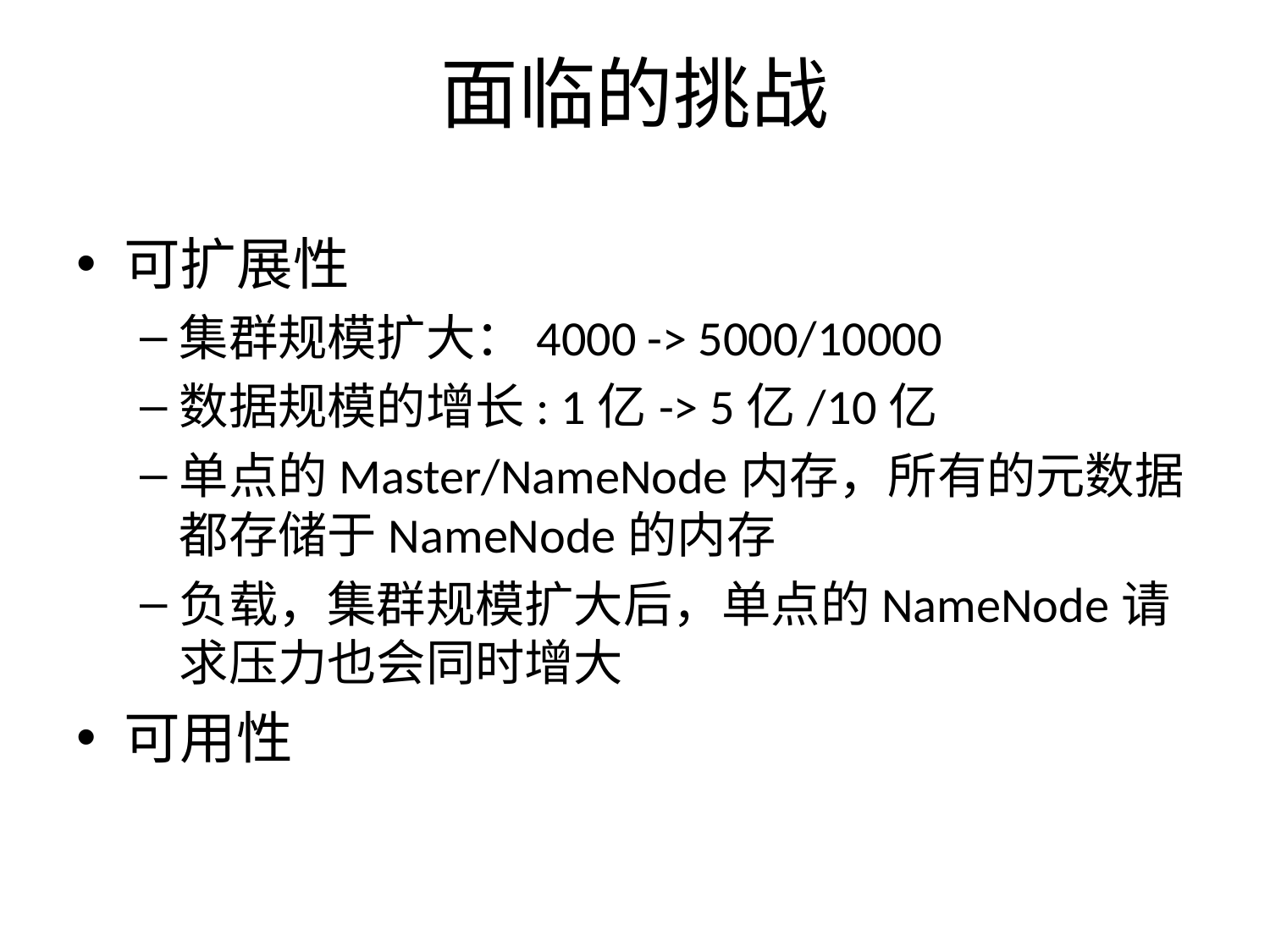

# 面临的挑战
可扩展性
集群规模扩大：4000 -> 5000/10000
数据规模的增长: 1亿-> 5亿/10亿
单点的Master/NameNode内存，所有的元数据都存储于NameNode的内存
负载，集群规模扩大后，单点的NameNode请求压力也会同时增大
可用性